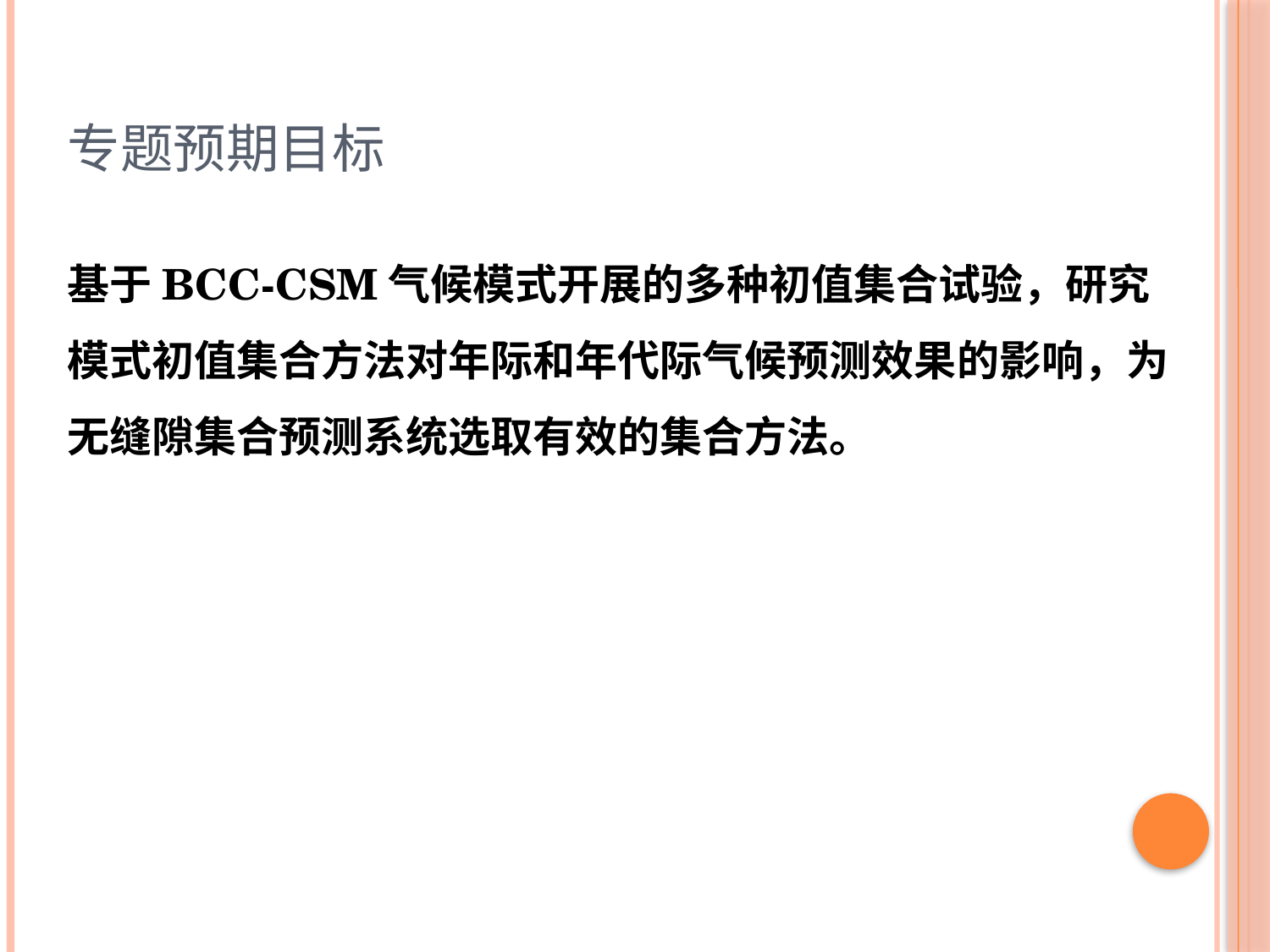

# 专题预期目标
基于BCC-CSM气候模式开展的多种初值集合试验，研究模式初值集合方法对年际和年代际气候预测效果的影响，为无缝隙集合预测系统选取有效的集合方法。